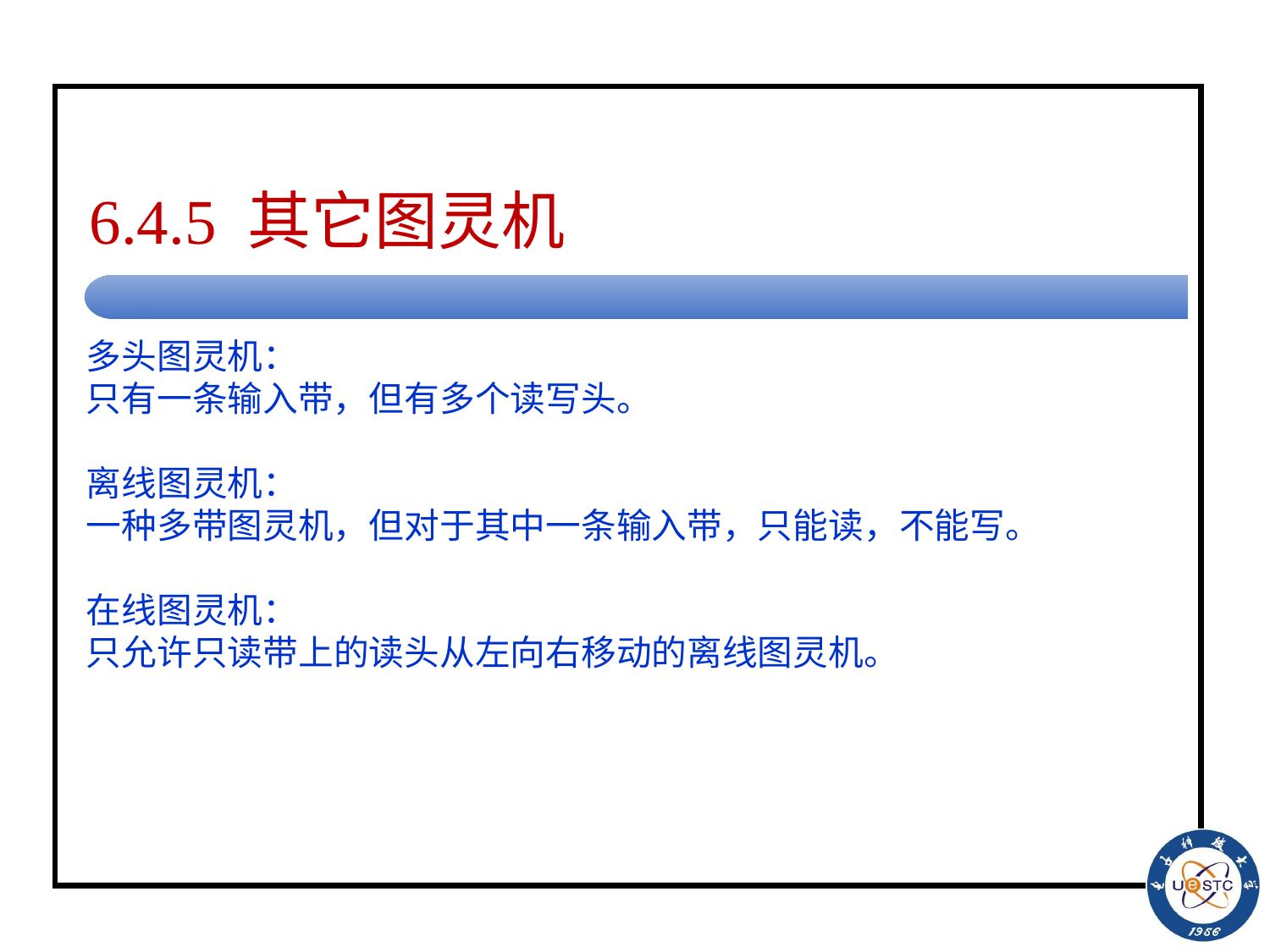

# 6.4.5 其它图灵机
多头图灵机：
只有一条输入带，但有多个读写头。

离线图灵机：
一种多带图灵机，但对于其中一条输入带，只能读，不能写。

在线图灵机：
只允许只读带上的读头从左向右移动的离线图灵机。